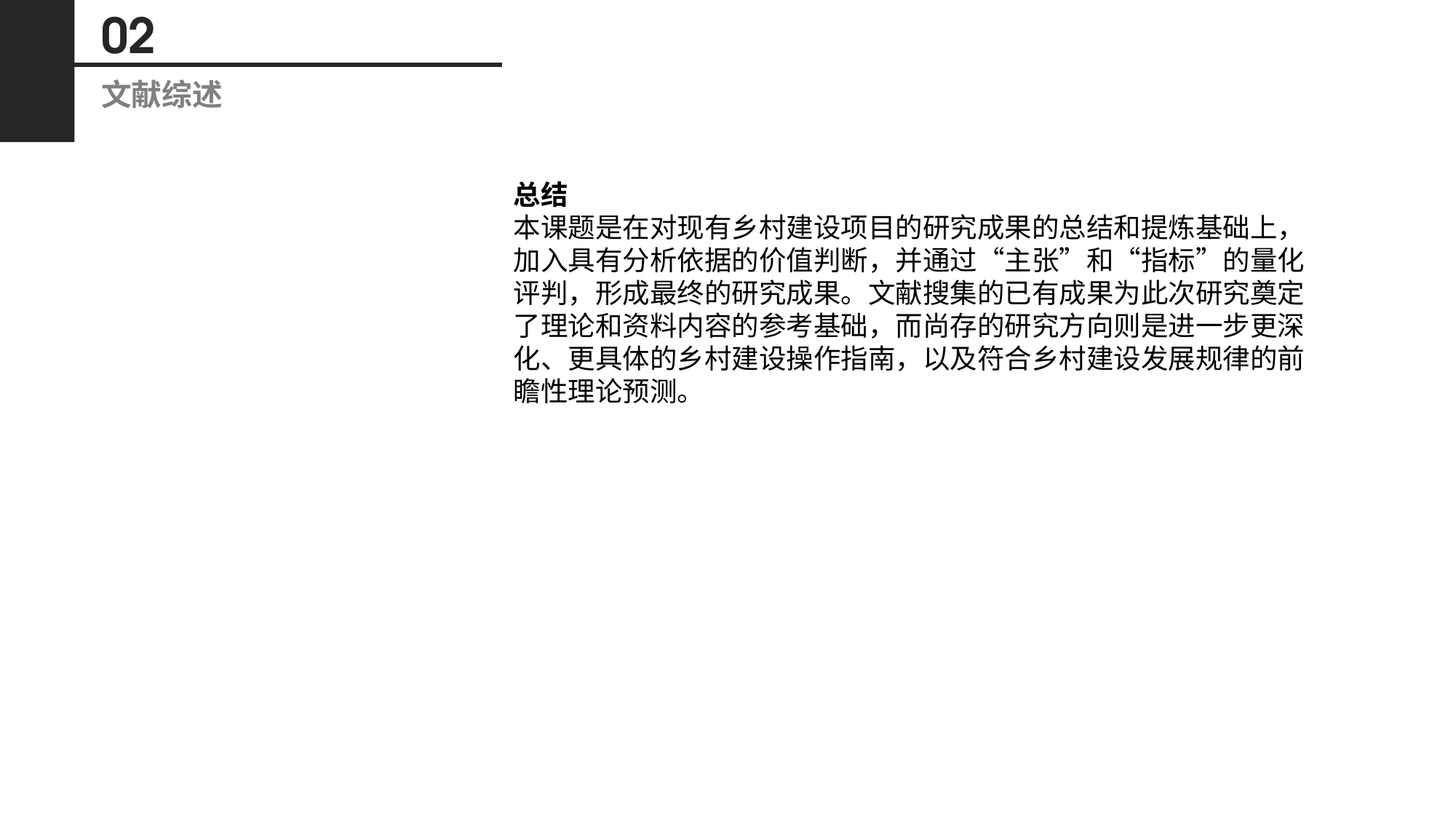

02
文献综述
总结
本课题是在对现有乡村建设项目的研究成果的总结和提炼基础上，加入具有分析依据的价值判断，并通过“主张”和“指标”的量化评判，形成最终的研究成果。文献搜集的已有成果为此次研究奠定了理论和资料内容的参考基础，而尚存的研究方向则是进一步更深化、更具体的乡村建设操作指南，以及符合乡村建设发展规律的前瞻性理论预测。